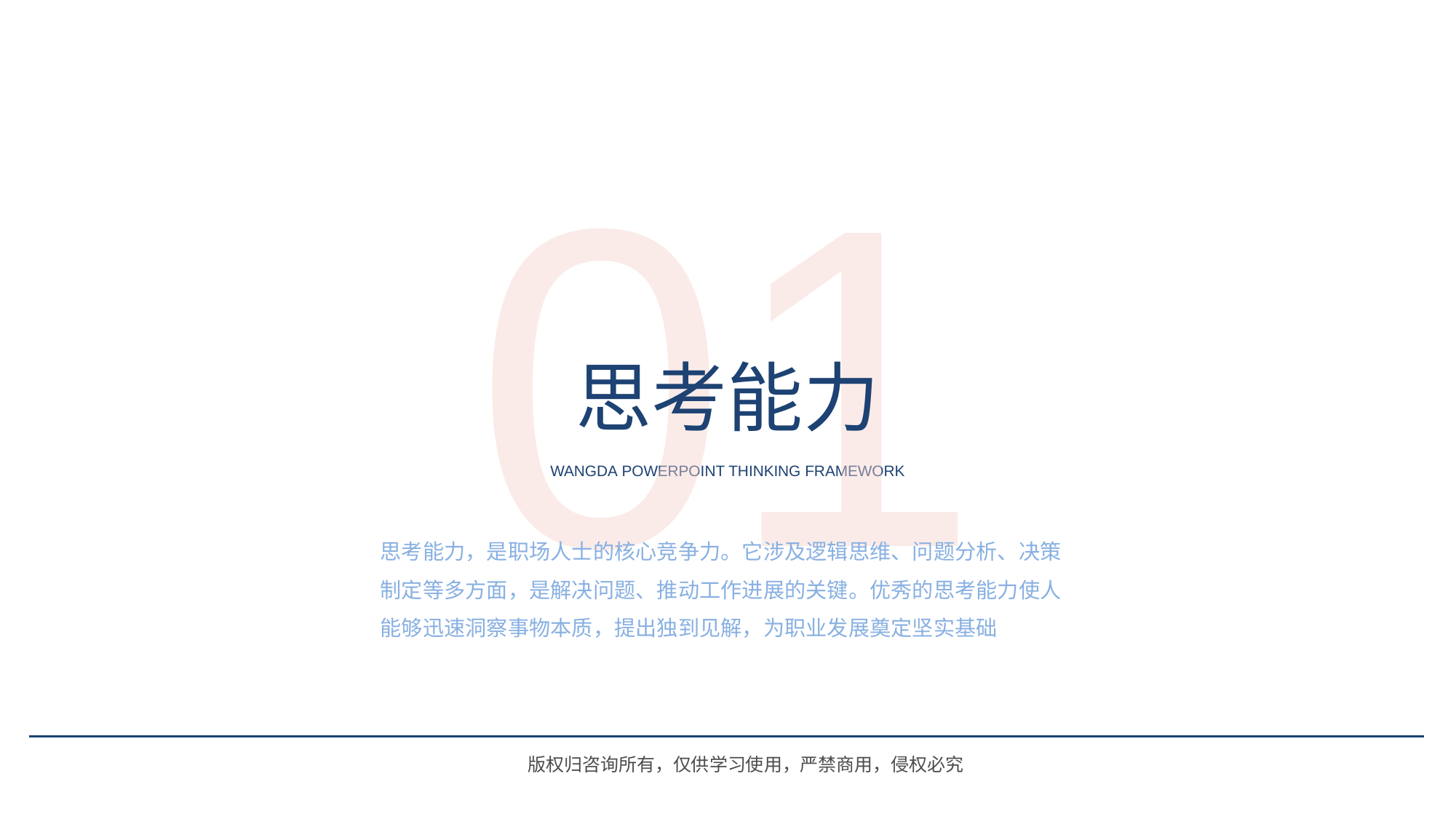

# 01
思考能力
思考能力，是职场人士的核心竞争力。它涉及逻辑思维、问题分析、决策制定等多方面，是解决问题、推动工作进展的关键。优秀的思考能力使人能够迅速洞察事物本质，提出独到见解，为职业发展奠定坚实基础